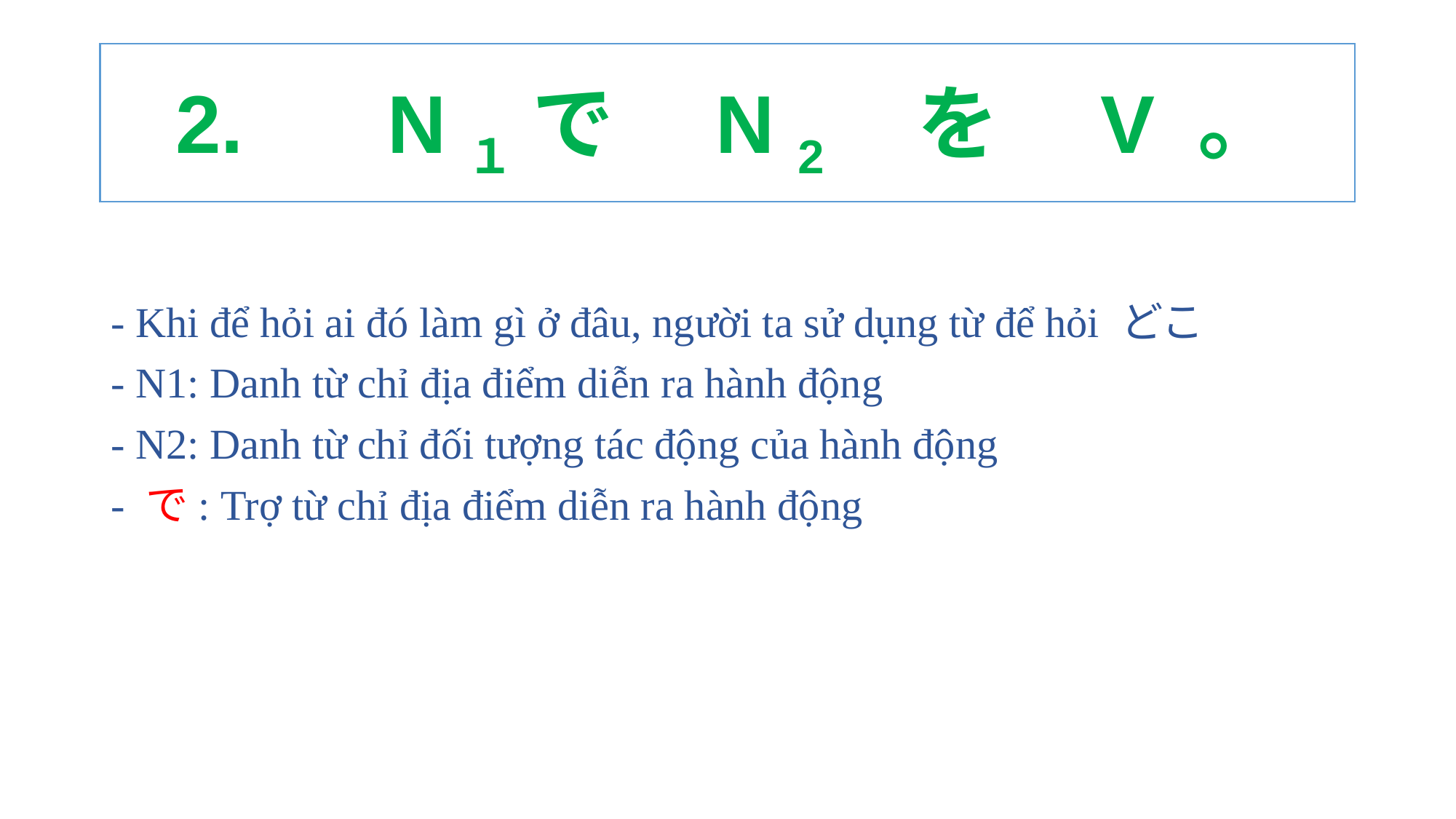

# 2. 　N１ で　N 2　を　V 。
- Khi để hỏi ai đó làm gì ở đâu, người ta sử dụng từ để hỏi どこ
- N1: Danh từ chỉ địa điểm diễn ra hành động
- N2: Danh từ chỉ đối tượng tác động của hành động
- で: Trợ từ chỉ địa điểm diễn ra hành động